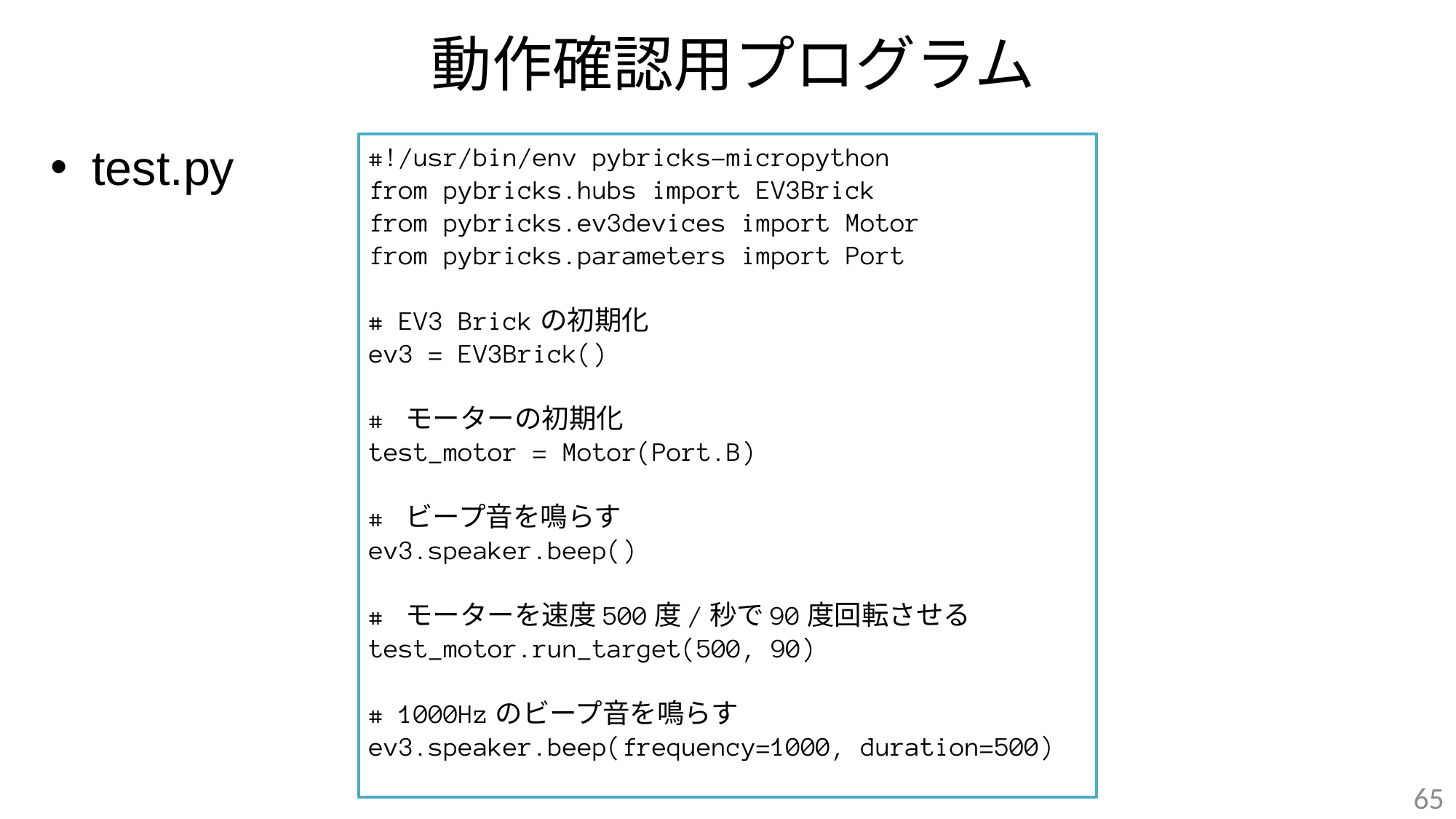

# 動作確認用プログラム
test.py
#!/usr/bin/env pybricks-micropython
from pybricks.hubs import EV3Brick
from pybricks.ev3devices import Motor
from pybricks.parameters import Port

# EV3 Brickの初期化
ev3 = EV3Brick()

# モーターの初期化
test_motor = Motor(Port.B)

# ビープ音を鳴らす
ev3.speaker.beep()

# モーターを速度500度/秒で90度回転させる
test_motor.run_target(500, 90)

# 1000Hzのビープ音を鳴らす
ev3.speaker.beep(frequency=1000, duration=500)
65